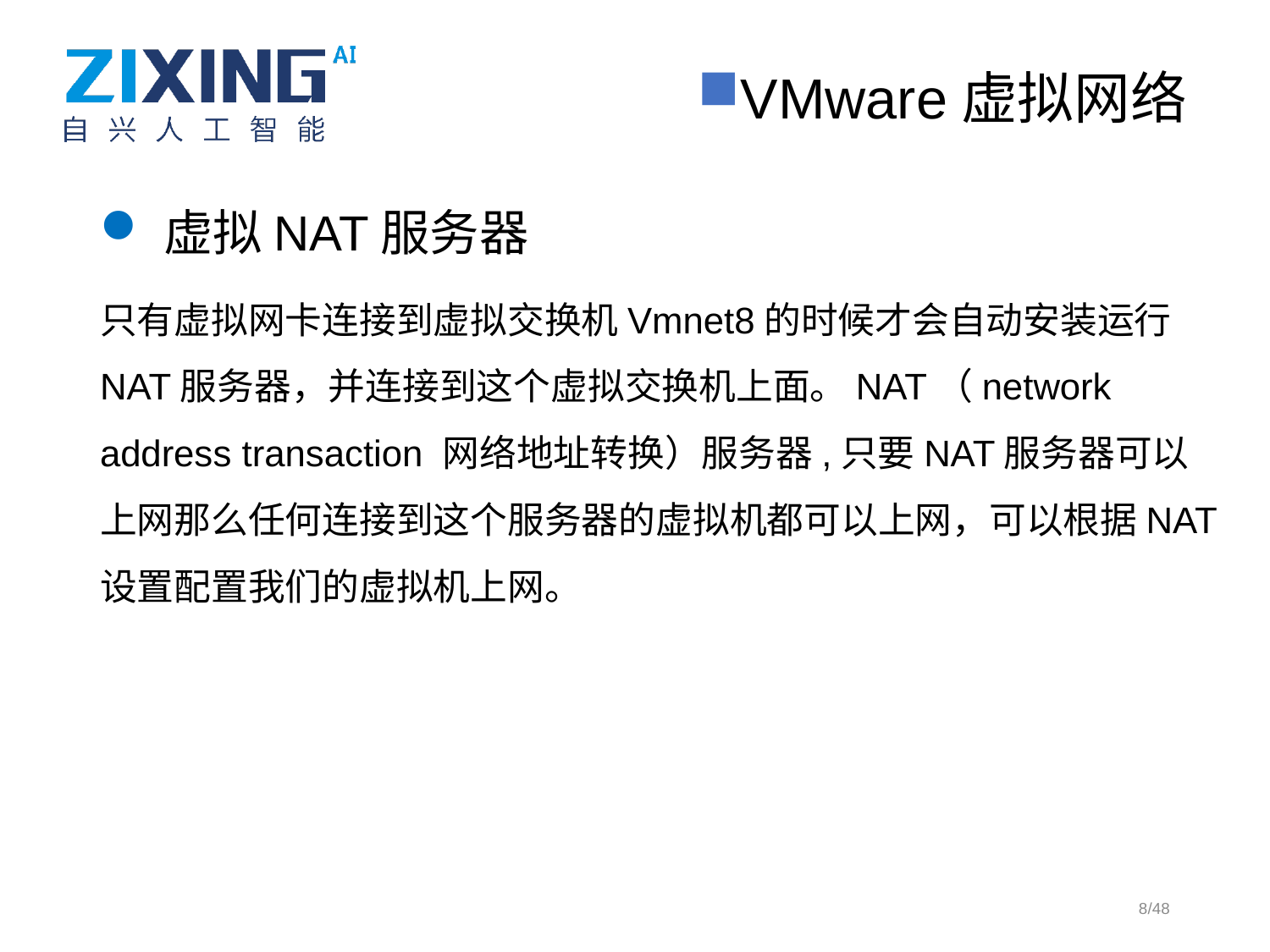

VMware虚拟网络
虚拟NAT服务器
只有虚拟网卡连接到虚拟交换机Vmnet8的时候才会自动安装运行NAT服务器，并连接到这个虚拟交换机上面。NAT（network address transaction 网络地址转换）服务器,只要NAT服务器可以上网那么任何连接到这个服务器的虚拟机都可以上网，可以根据NAT设置配置我们的虚拟机上网。

8/48